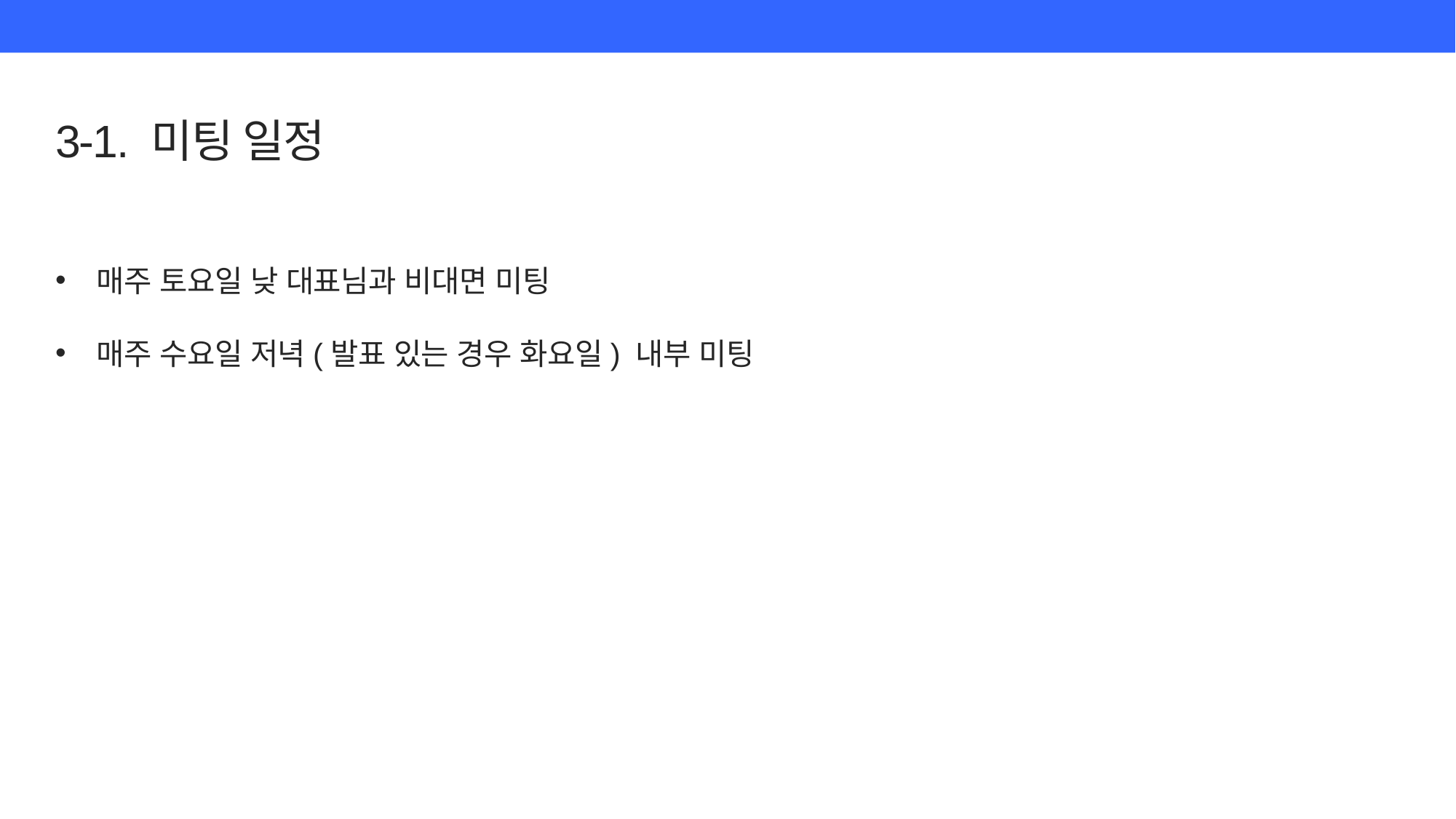

3-1. 미팅 일정
매주 토요일 낮 대표님과 비대면 미팅
매주 수요일 저녁(발표 있는 경우 화요일) 내부 미팅